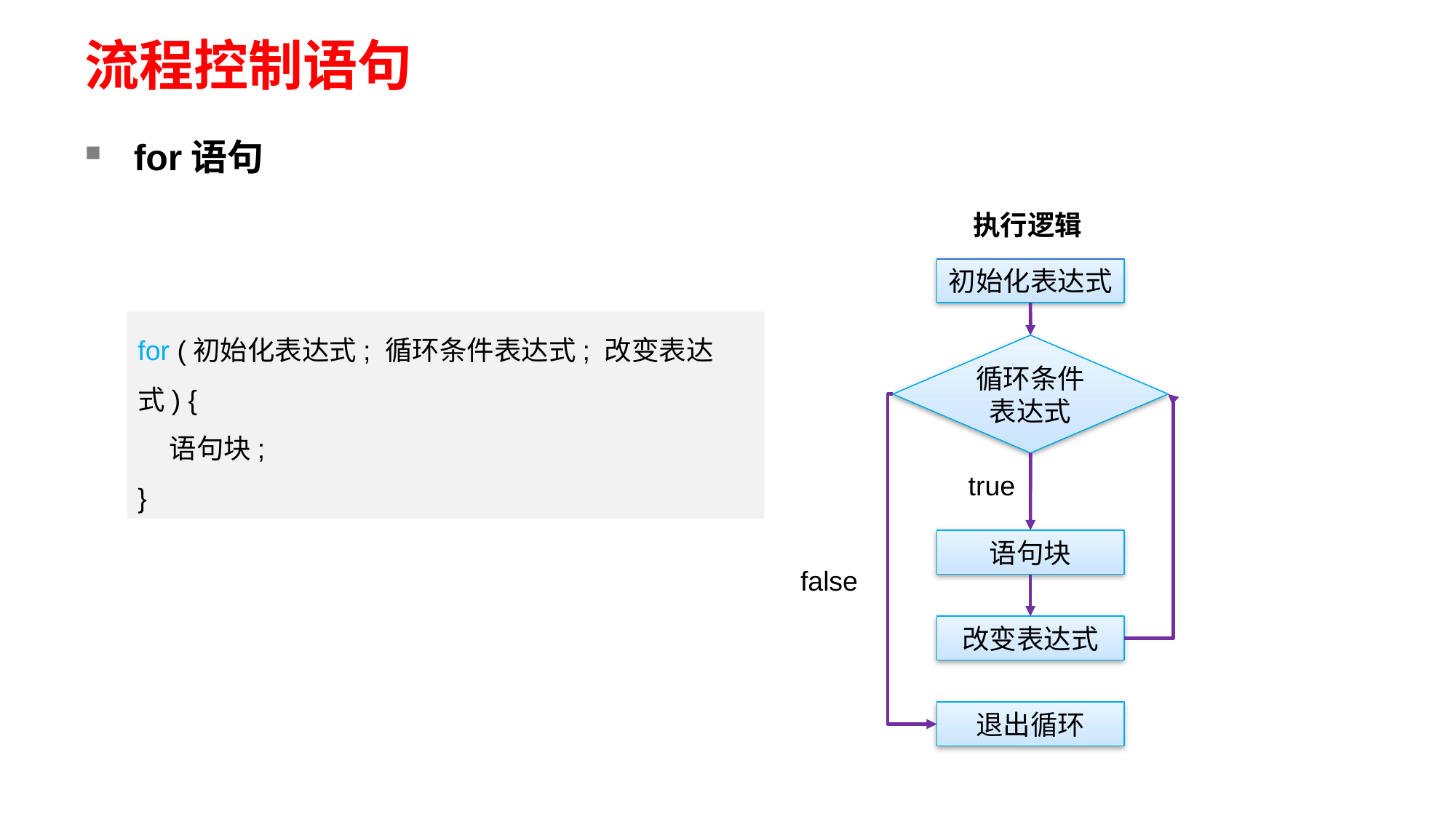

# 流程控制语句
for语句
执行逻辑
初始化表达式
循环条件表达式
true
语句块
false
改变表达式
退出循环
for (初始化表达式; 循环条件表达式; 改变表达式) {
    语句块;
}